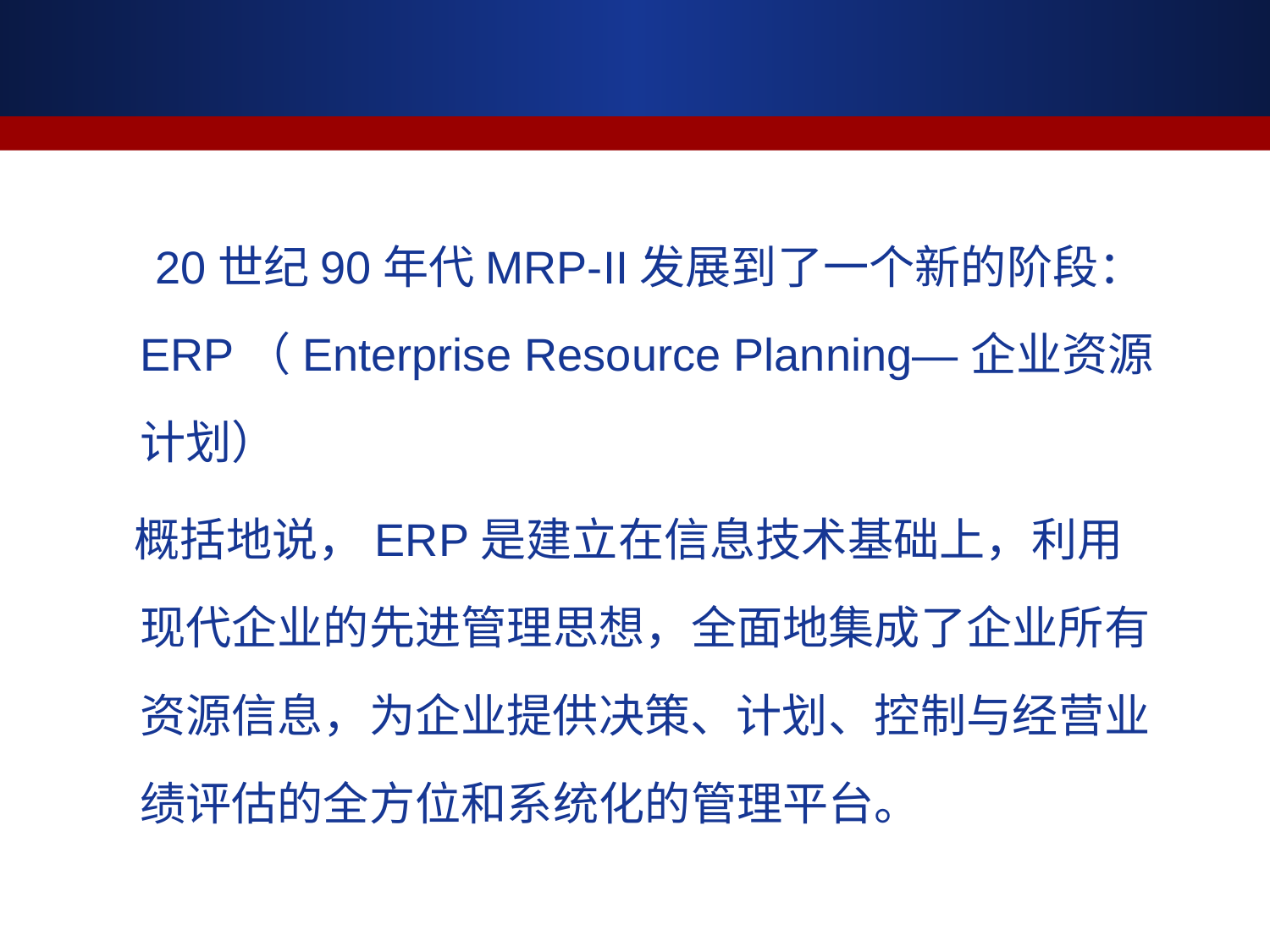

20世纪90年代MRP-II发展到了一个新的阶段：ERP（Enterprise Resource Planning—企业资源计划）
   概括地说，ERP是建立在信息技术基础上，利用现代企业的先进管理思想，全面地集成了企业所有资源信息，为企业提供决策、计划、控制与经营业绩评估的全方位和系统化的管理平台。